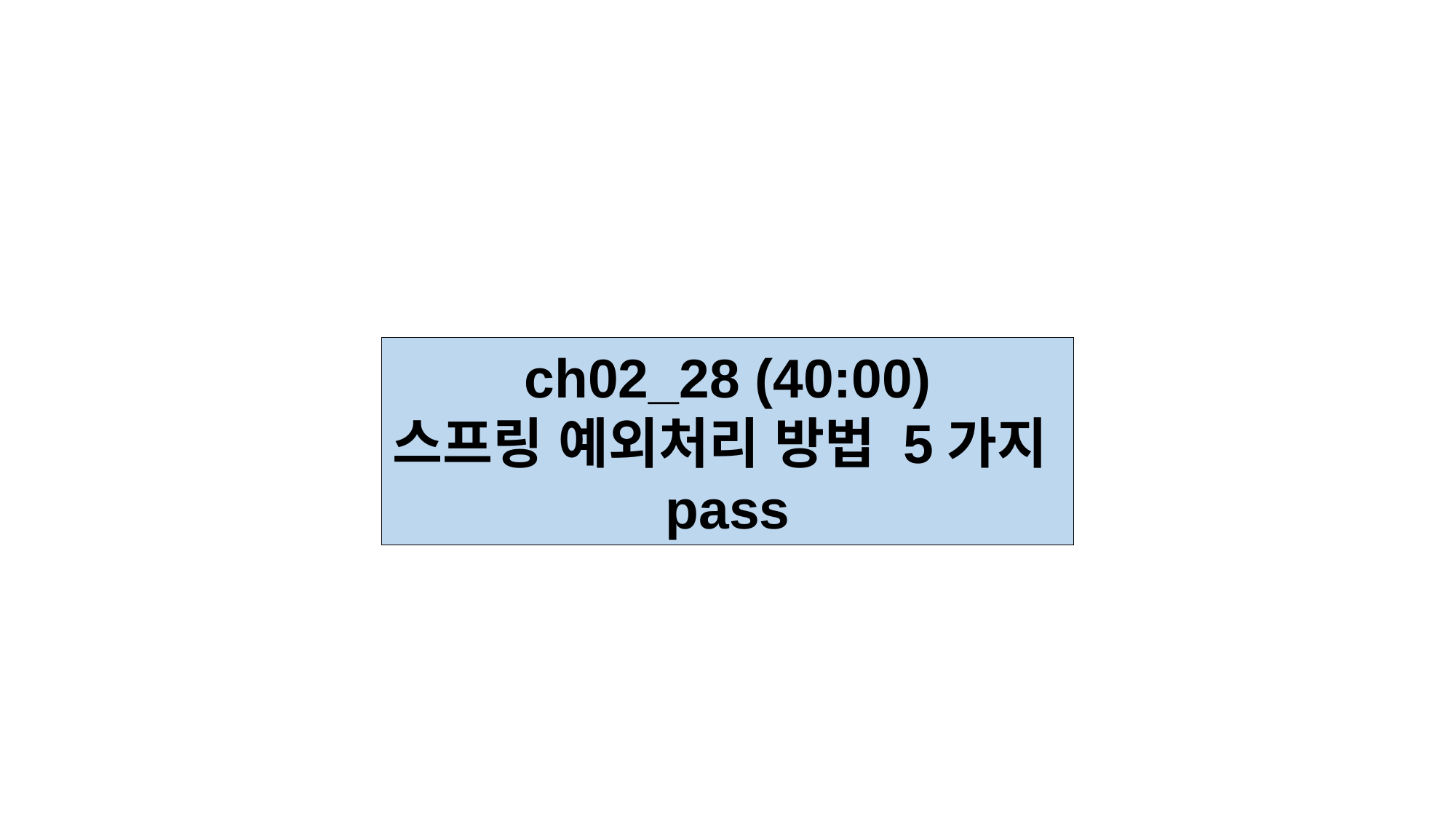

ch02_28 (40:00)
스프링 예외처리 방법 5가지
pass